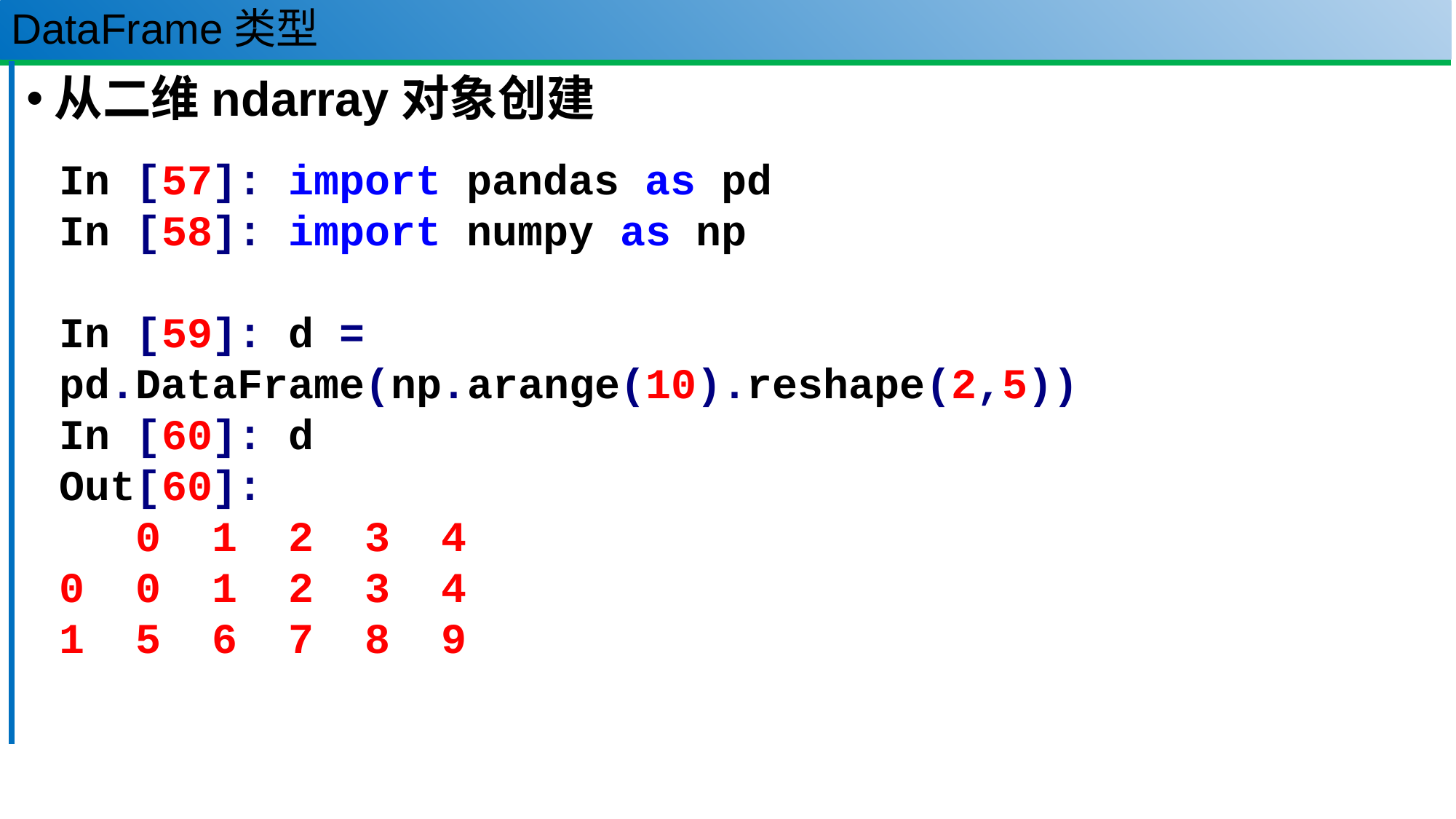

# DataFrame类型
从二维ndarray对象创建
In [57]: import pandas as pd
In [58]: import numpy as np

In [59]: d = pd.DataFrame(np.arange(10).reshape(2,5))
In [60]: d
Out[60]:
   0  1  2  3  4
0  0  1  2  3  4
1  5  6  7  8  9